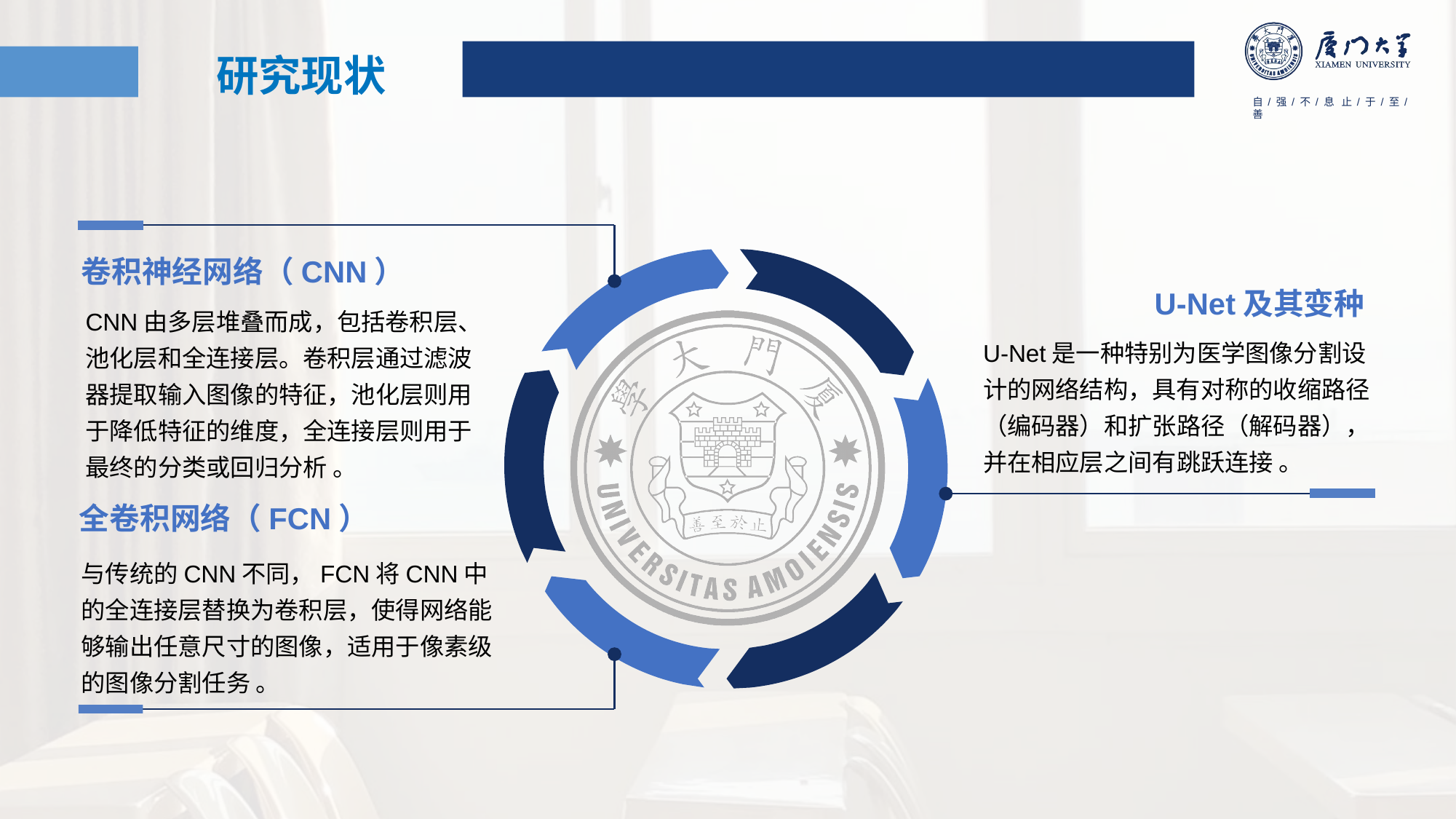

研究现状
卷积神经网络（CNN）
U-Net及其变种
CNN由多层堆叠而成，包括卷积层、池化层和全连接层。卷积层通过滤波器提取输入图像的特征，池化层则用于降低特征的维度，全连接层则用于最终的分类或回归分析 。

U-Net是一种特别为医学图像分割设计的网络结构，具有对称的收缩路径（编码器）和扩张路径（解码器），并在相应层之间有跳跃连接 。

全卷积网络（FCN）
与传统的CNN不同，FCN将CNN中的全连接层替换为卷积层，使得网络能够输出任意尺寸的图像，适用于像素级的图像分割任务 。